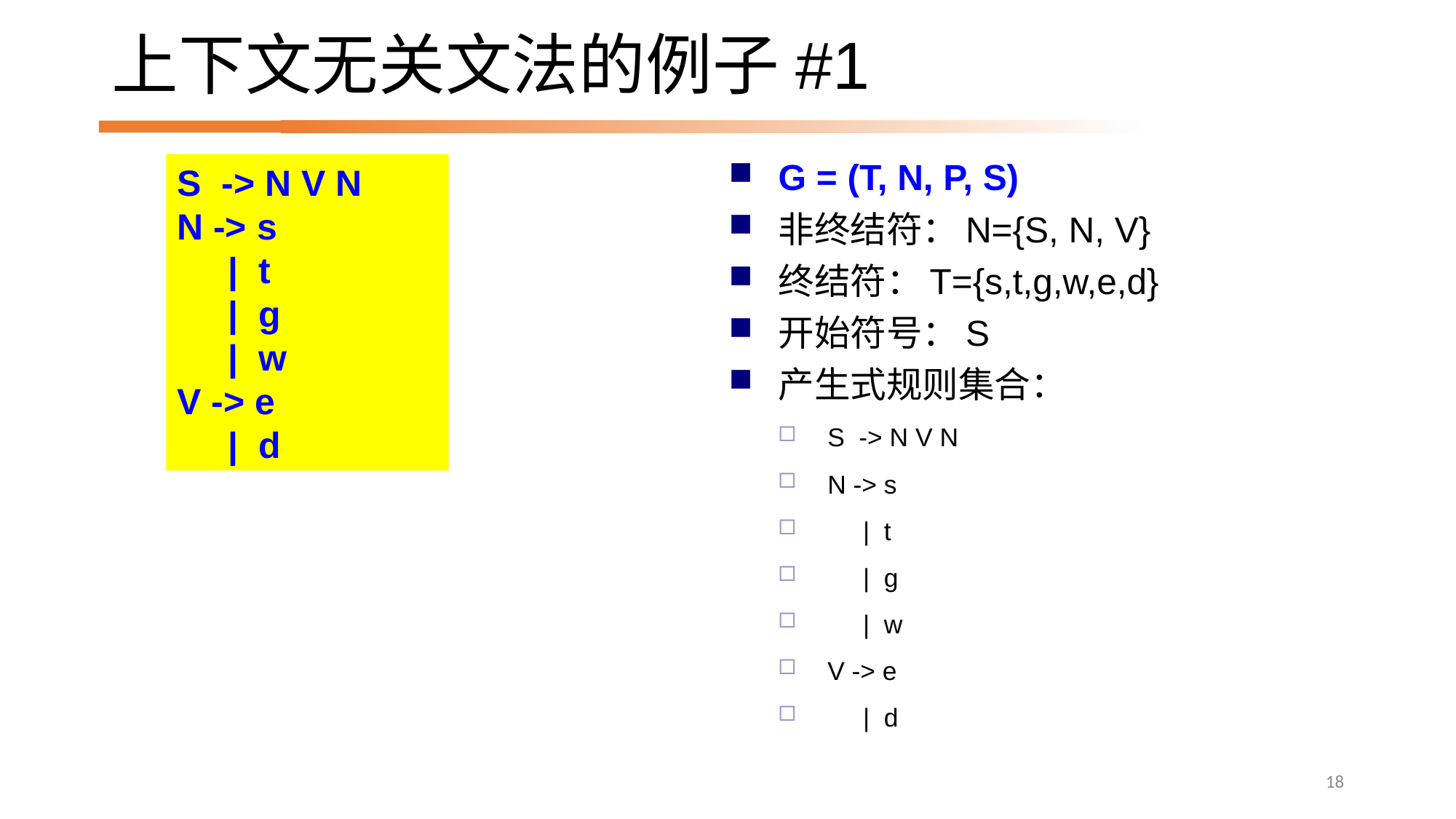

# 上下文无关文法的例子#1
S  -> N V N
N -> s
     |  t
     |  g
     |  w
V -> e
     |  d
G = (T, N, P, S)
非终结符：N={S, N, V}
终结符：T={s,t,g,w,e,d}
开始符号：S
产生式规则集合：
S  -> N V N
N -> s
     |  t
     |  g
     |  w
V -> e
     |  d
18